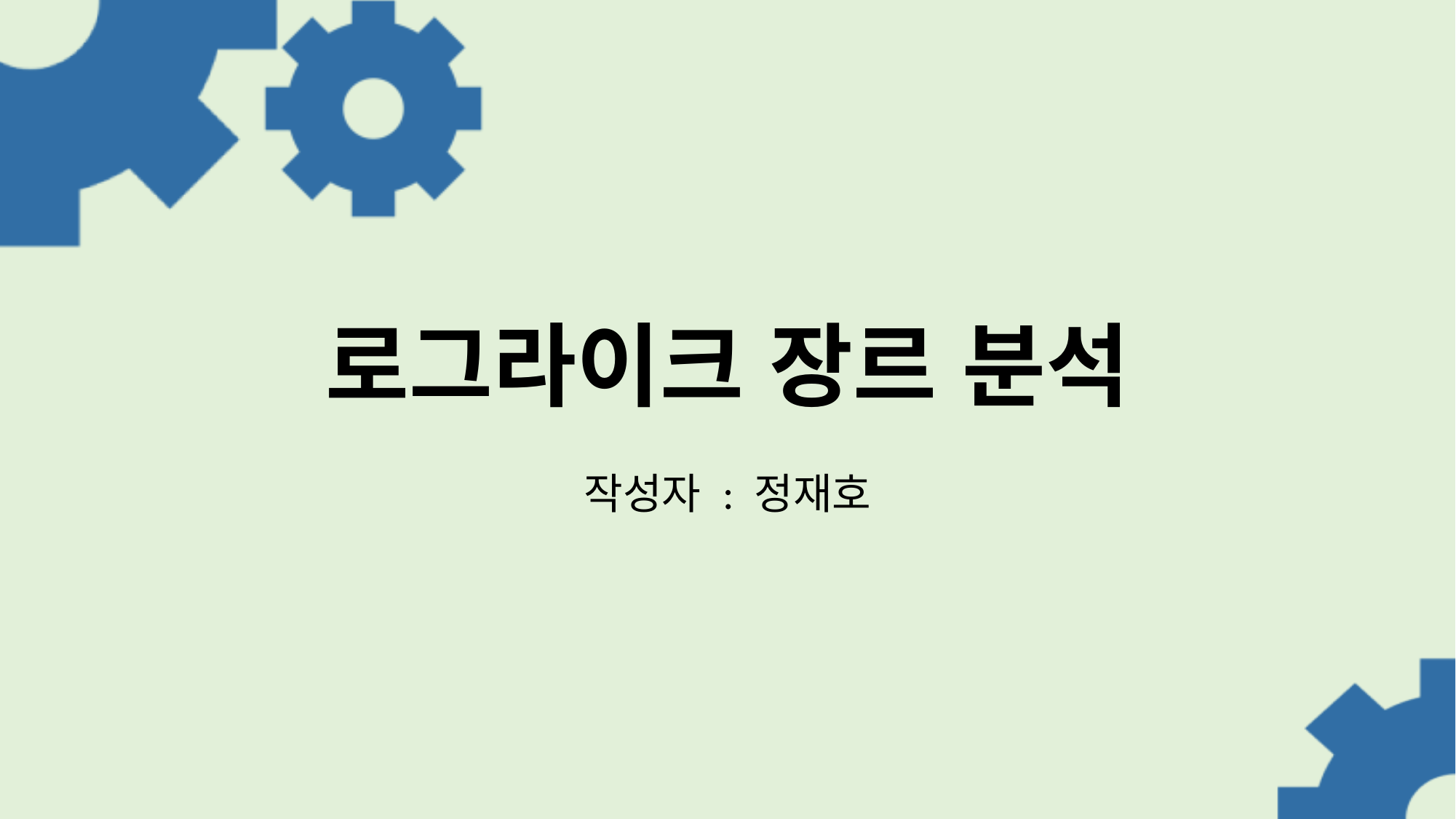

# 로그라이크 장르 분석
작성자 : 정재호